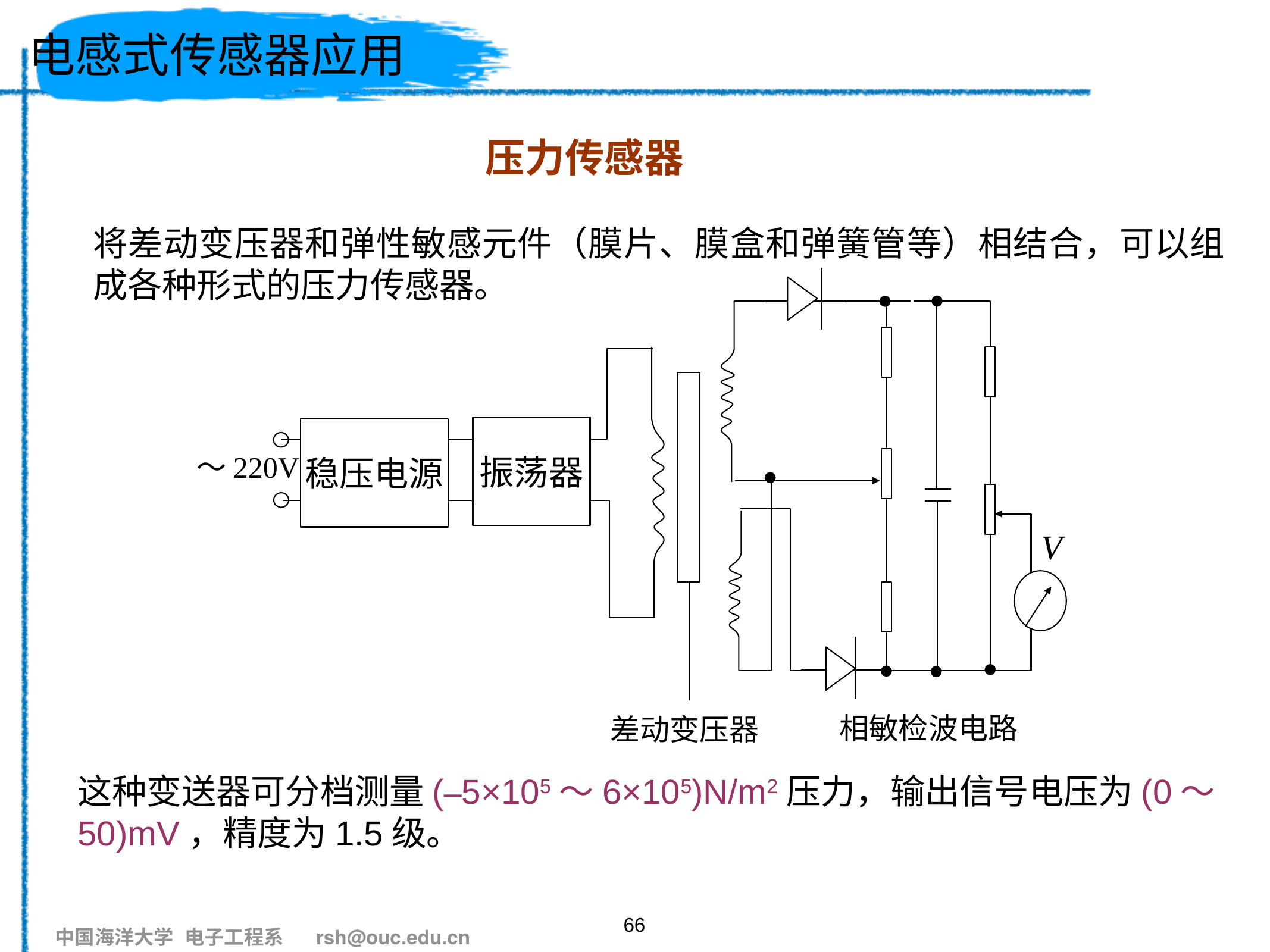

# 电感式传感器应用
压力传感器

将差动变压器和弹性敏感元件（膜片、膜盒和弹簧管等）相结合，可以组成各种形式的压力传感器。

振荡器

稳压电源

V

相敏检波电路

差动变压器

～220V

这种变送器可分档测量(–5×105～6×105)N/m2压力，输出信号电压为(0～50)mV，精度为1.5级。
66